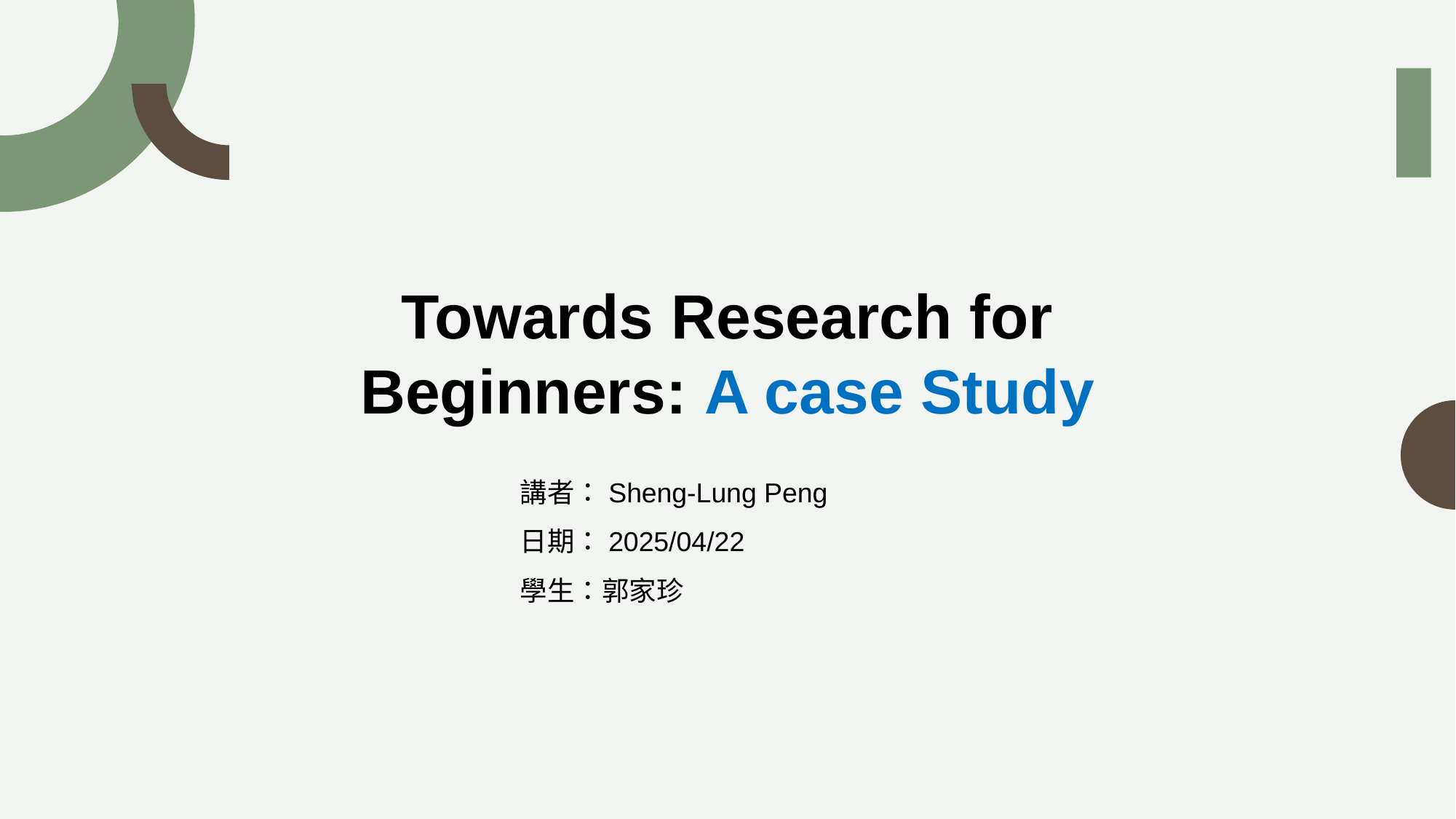

# Towards Research for Beginners: A case Study

講者：Sheng-Lung Peng
日期：2025/04/22
學生：郭家珍